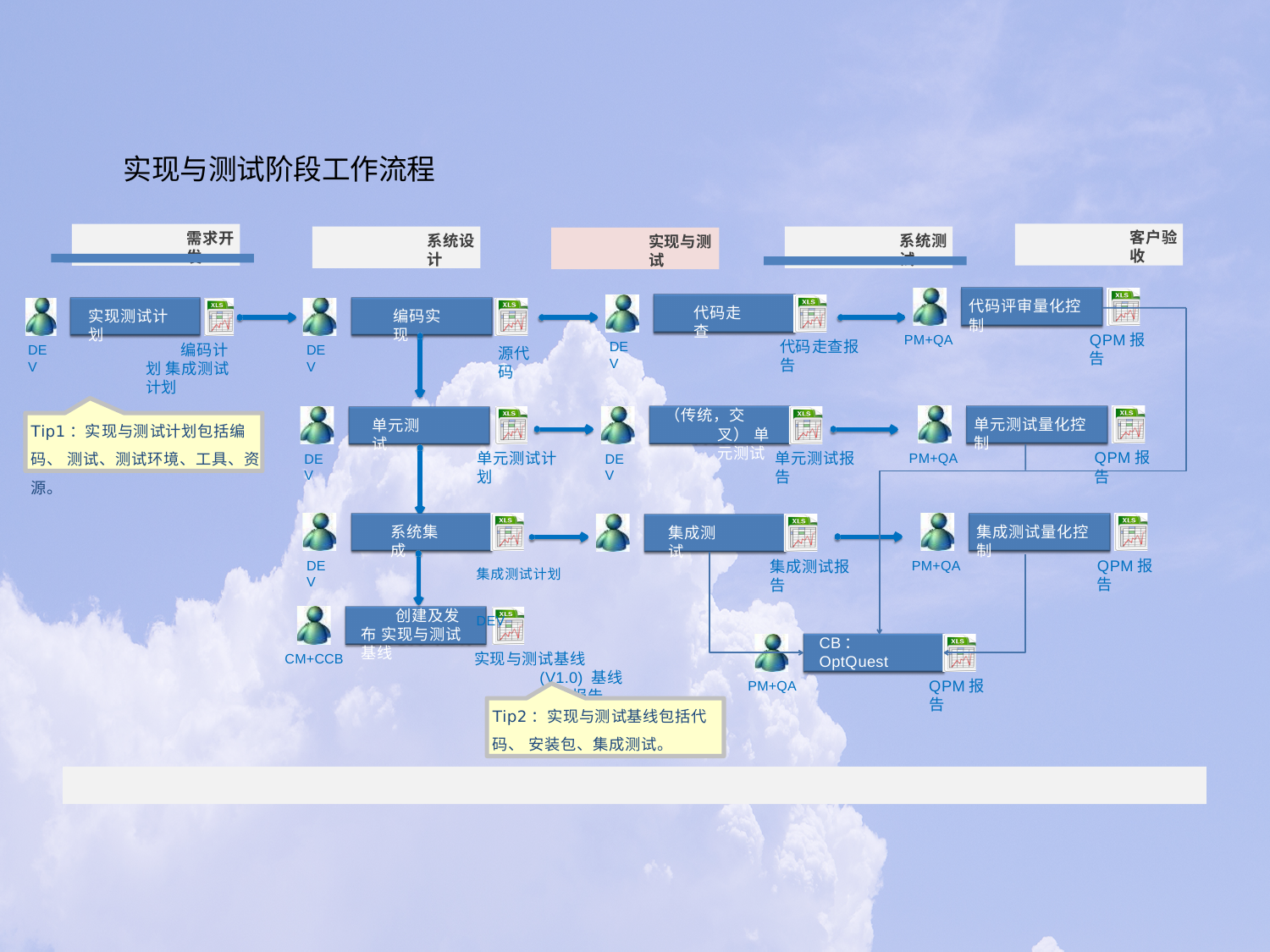

# 实现与测试阶段工作流程
客户验收
需求开发
系统设计
系统测试
实现与测试

代码评审量化控制

代码走查
实现测试计划
编码实现

QPM报告
PM+QA

代码走查报告

DEV
编码计划 集成测试计划
DEV
DEV
源代码

（传统，交叉） 单元测试

Tip1：实现与测试计划包括编码、 测试、测试环境、工具、资源。
单元测试量化控制
单元测试

QPM报告
单元测试计划
单元测试报告

PM+QA
DEV
DEV

系统集成
集成测试量化控制
集成测试

QPM报告
集成测试计划	DEV
集成测试报告
DEV
PM+QA

创建及发布 实现与测试基线

CB：OptQuest

实现与测试基线(V1.0) 基线发布报告
CM+CCB

QPM报告
PM+QA

Tip2：实现与测试基线包括代码、 安装包、集成测试。